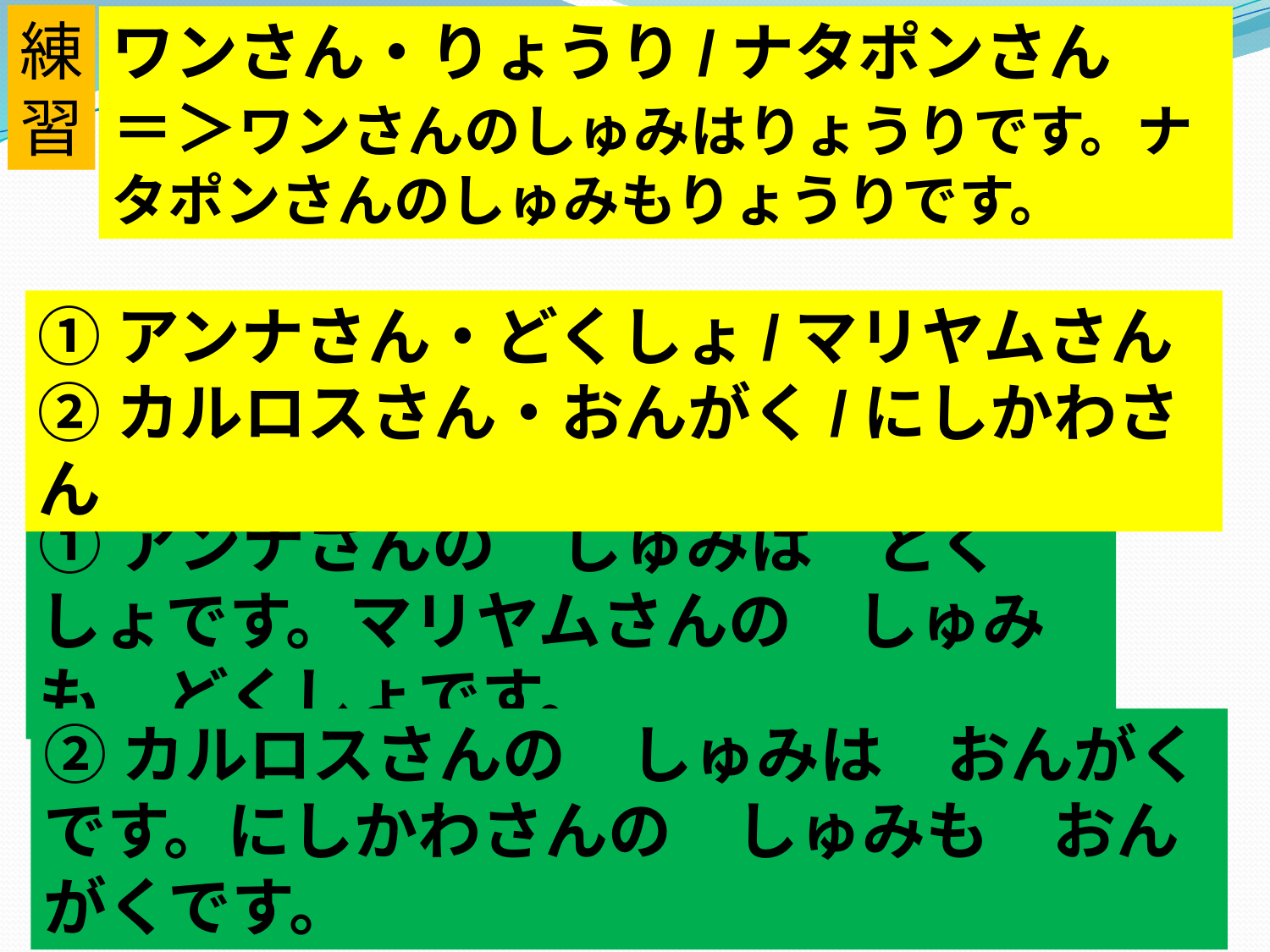

練習
ワンさん・りょうり/ナタポンさん
＝＞ワンさんのしゅみはりょうりです。ナタポンさんのしゅみもりょうりです。
①アンナさん・どくしょ/マリヤムさん
②カルロスさん・おんがく/にしかわさん
①アンナさんの　しゅみは　どくしょです。マリヤムさんの　しゅみも　どくしょです。
②カルロスさんの　しゅみは　おんがくです。にしかわさんの　しゅみも　おんがくです。